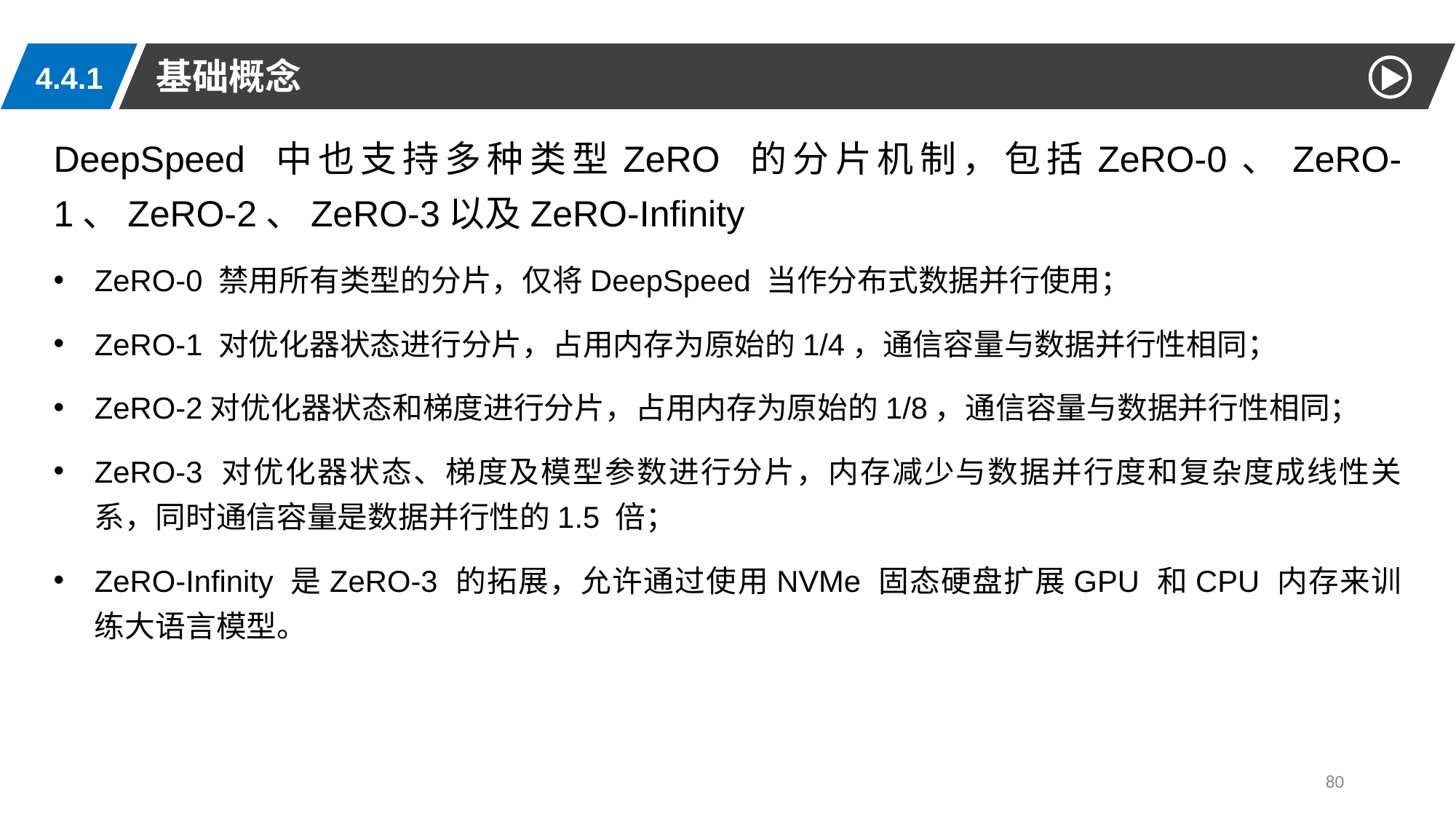

基础概念
4.4.1

DeepSpeed 中也支持多种类型ZeRO 的分片机制，包括ZeRO-0、ZeRO-1、ZeRO-2、ZeRO-3以及ZeRO-Infinity
ZeRO-0 禁用所有类型的分片，仅将DeepSpeed 当作分布式数据并行使用；
ZeRO-1 对优化器状态进行分片，占用内存为原始的1/4，通信容量与数据并行性相同；
ZeRO-2对优化器状态和梯度进行分片，占用内存为原始的1/8，通信容量与数据并行性相同；
ZeRO-3 对优化器状态、梯度及模型参数进行分片，内存减少与数据并行度和复杂度成线性关系，同时通信容量是数据并行性的1.5 倍；
ZeRO-Infinity 是ZeRO-3 的拓展，允许通过使用NVMe 固态硬盘扩展GPU 和CPU 内存来训练大语言模型。
80